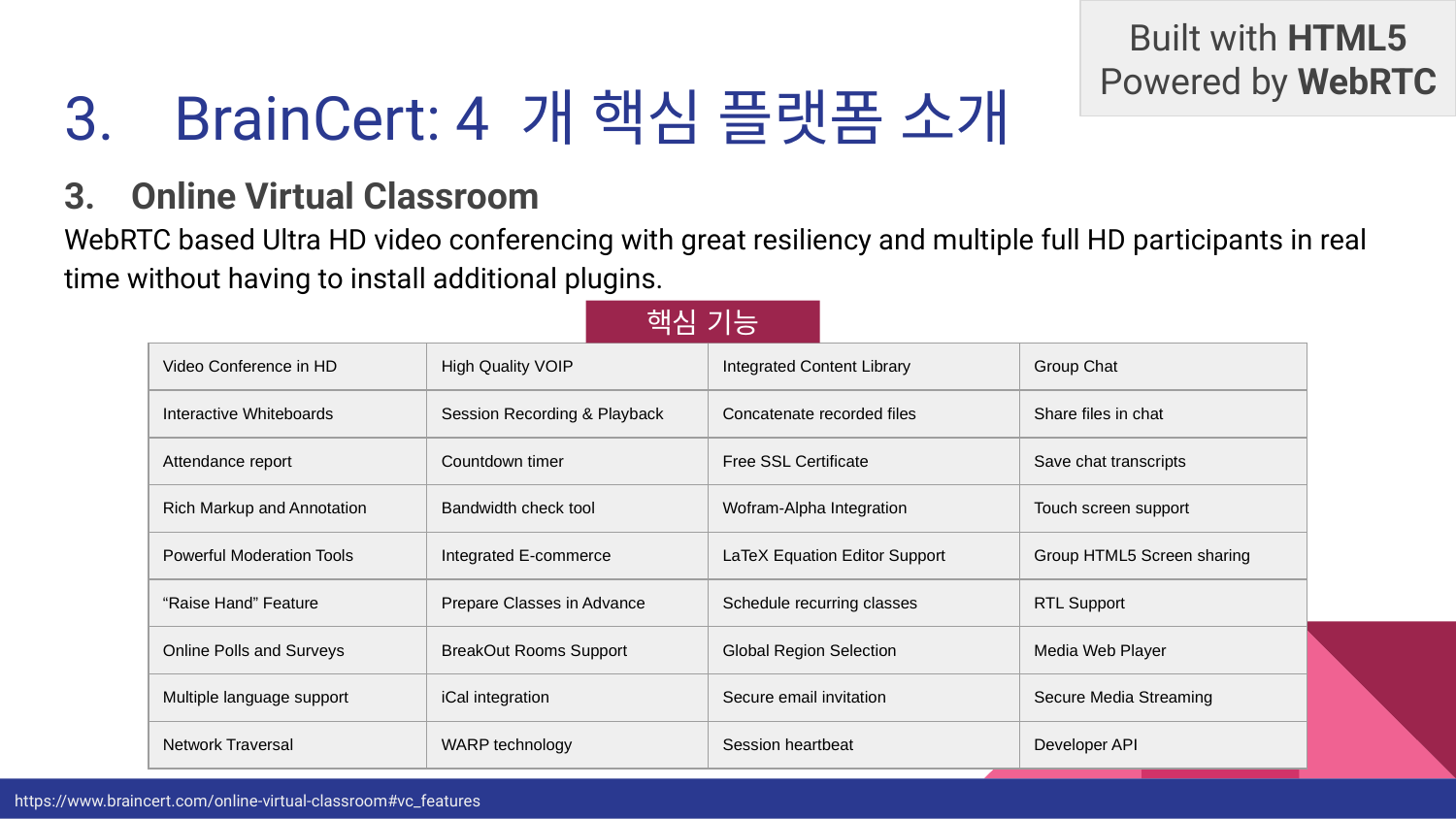

Built with HTML5 Powered by WebRTC
# 3.    BrainCert: 4 개 핵심 플랫폼 소개
3.    Online Virtual Classroom
WebRTC based Ultra HD video conferencing with great resiliency and multiple full HD participants in real time without having to install additional plugins.
핵심 기능
| Video Conference in HD | High Quality VOIP | Integrated Content Library | Group Chat |
| --- | --- | --- | --- |
| Interactive Whiteboards | Session Recording & Playback | Concatenate recorded files | Share files in chat |
| Attendance report | Countdown timer | Free SSL Certificate | Save chat transcripts |
| Rich Markup and Annotation | Bandwidth check tool | Wofram-Alpha Integration | Touch screen support |
| Powerful Moderation Tools | Integrated E-commerce | LaTeX Equation Editor Support | Group HTML5 Screen sharing |
| “Raise Hand” Feature | Prepare Classes in Advance | Schedule recurring classes | RTL Support |
| Online Polls and Surveys | BreakOut Rooms Support | Global Region Selection | Media Web Player |
| Multiple language support | iCal integration | Secure email invitation | Secure Media Streaming |
| Network Traversal | WARP technology | Session heartbeat | Developer API |
https://www.braincert.com/online-virtual-classroom#vc_features